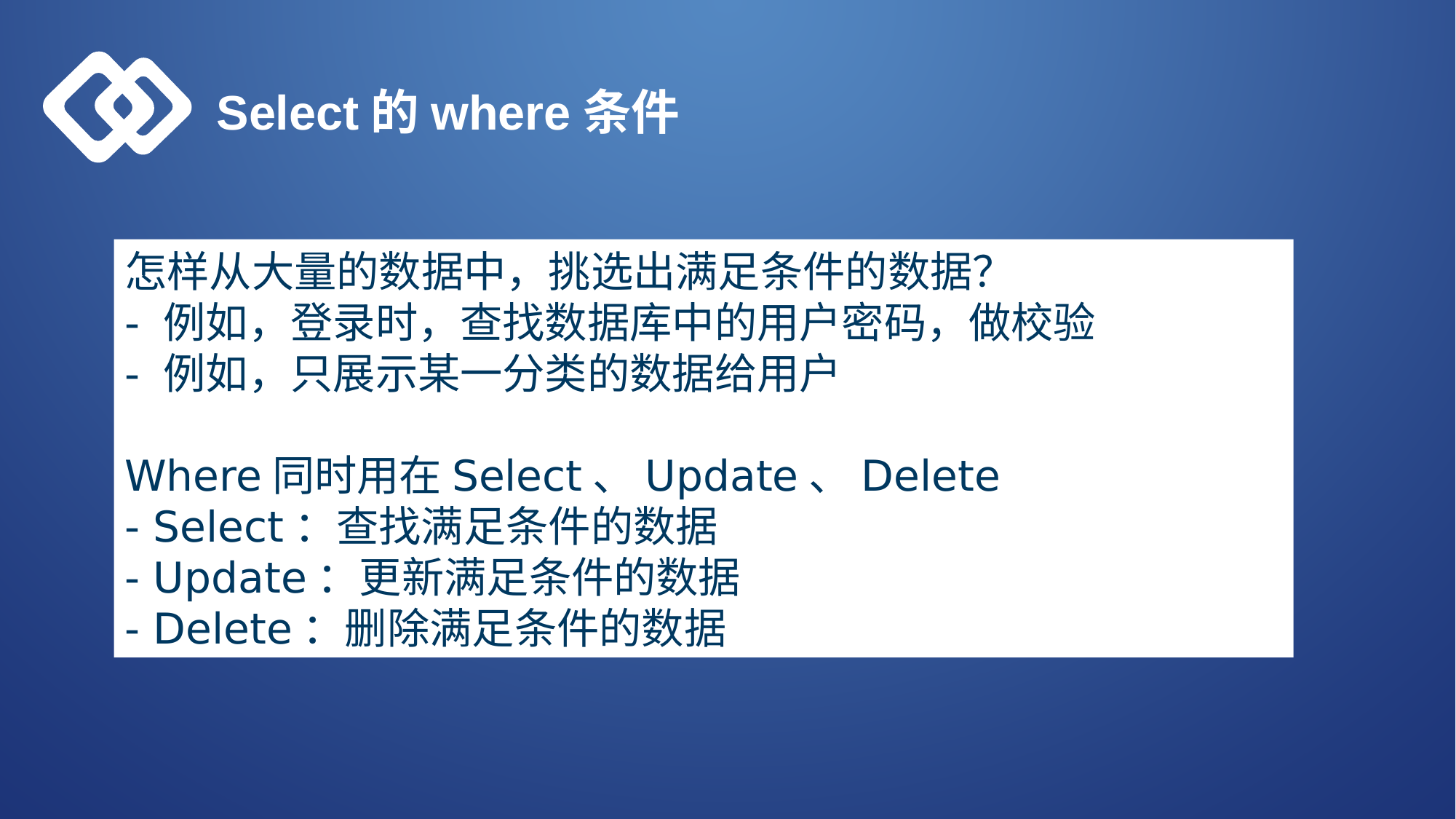

Select的where条件

怎样从大量的数据中，挑选出满足条件的数据？
- 例如，登录时，查找数据库中的用户密码，做校验
- 例如，只展示某一分类的数据给用户

Where同时用在Select、Update、Delete
- Select：查找满足条件的数据
- Update：更新满足条件的数据
- Delete：删除满足条件的数据